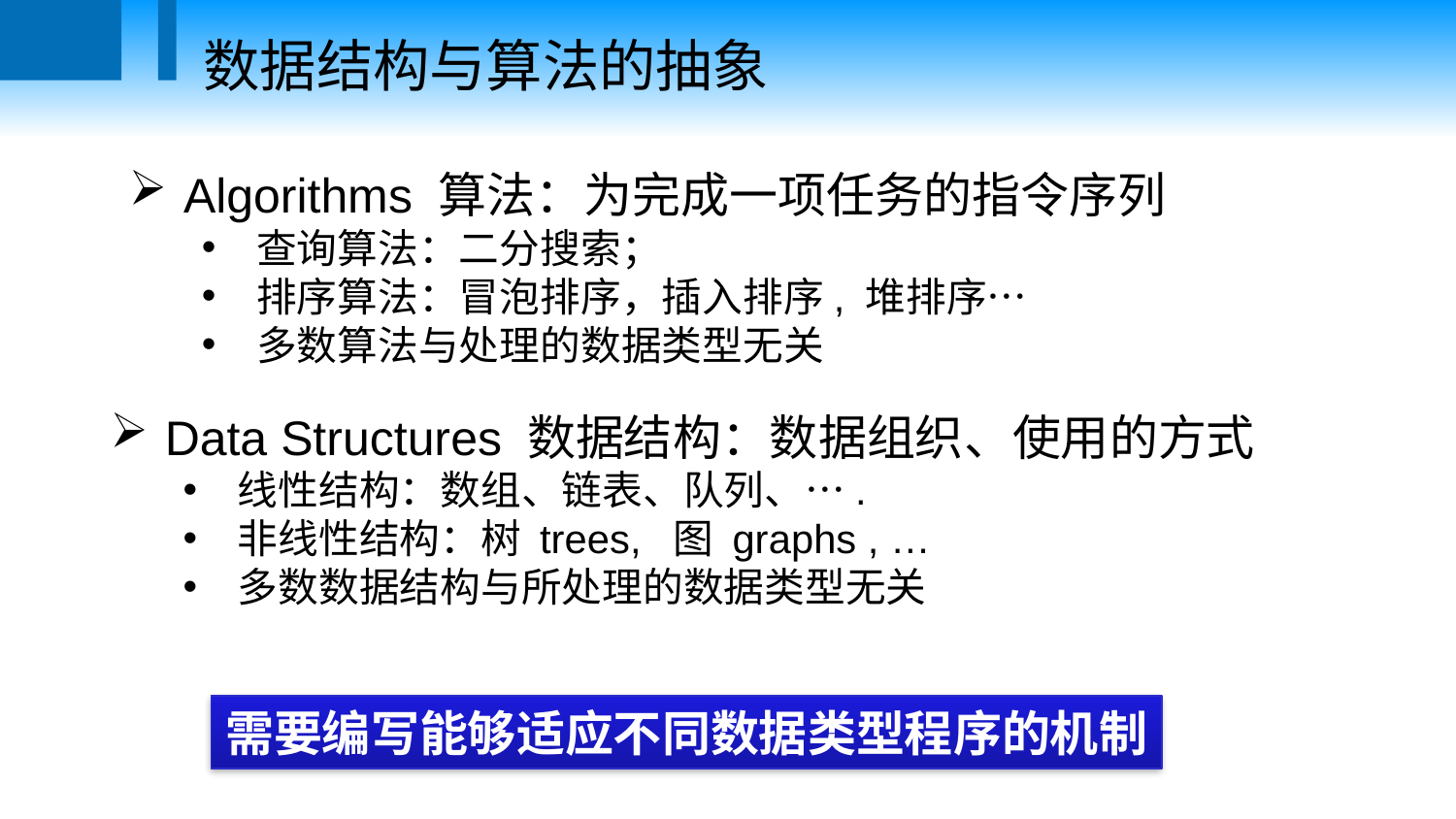

数据结构与算法的抽象
Algorithms 算法：为完成一项任务的指令序列
查询算法：二分搜索；
排序算法：冒泡排序，插入排序, 堆排序…
多数算法与处理的数据类型无关
Data Structures 数据结构：数据组织、使用的方式
线性结构：数组、链表、队列、….
非线性结构：树 trees,  图 graphs , …
多数数据结构与所处理的数据类型无关
需要编写能够适应不同数据类型程序的机制